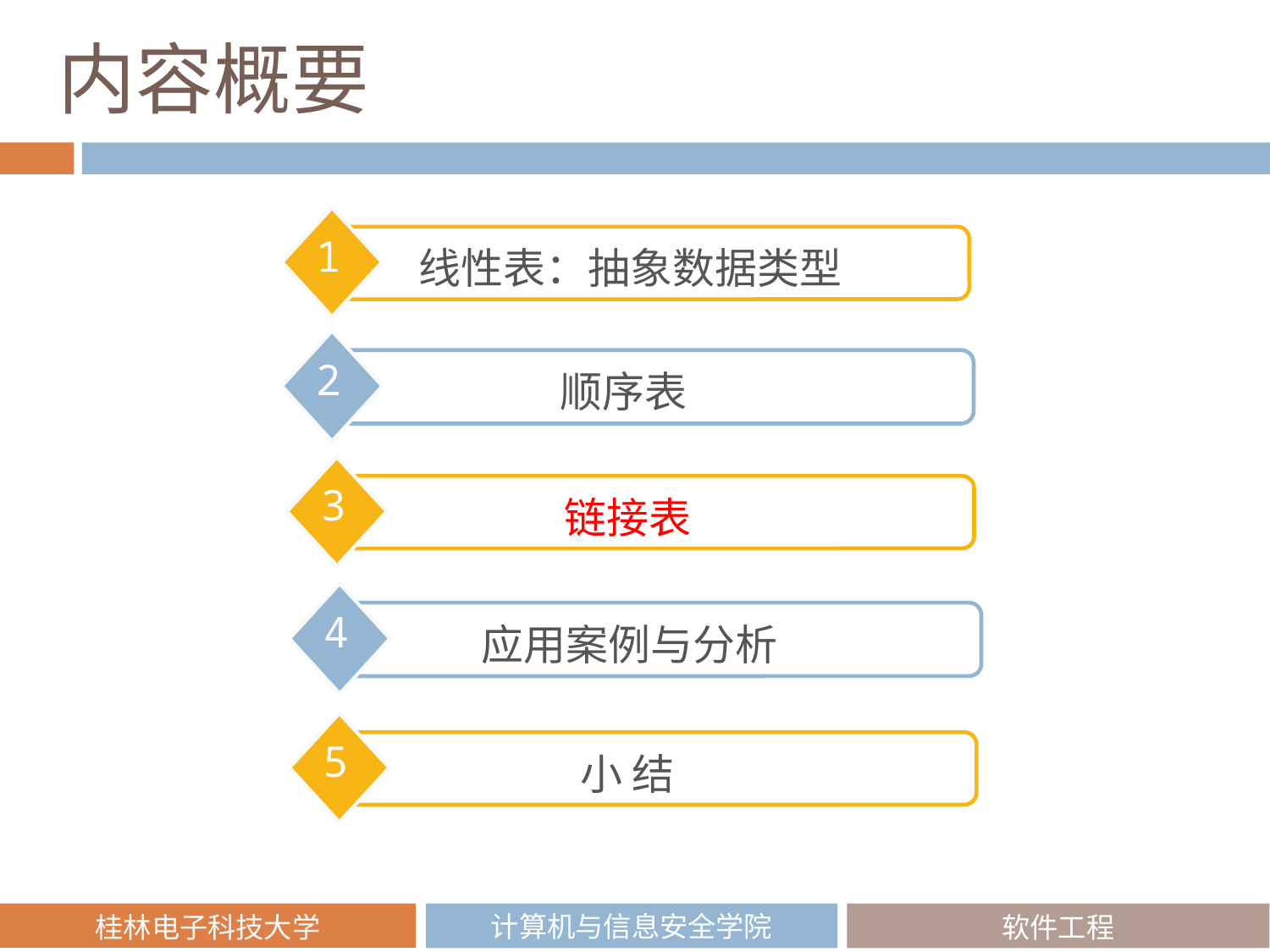

# 内容概要

1

 线性表：抽象数据类型

2

顺序表

3

链接表

4

应用案例与分析

5

小 结